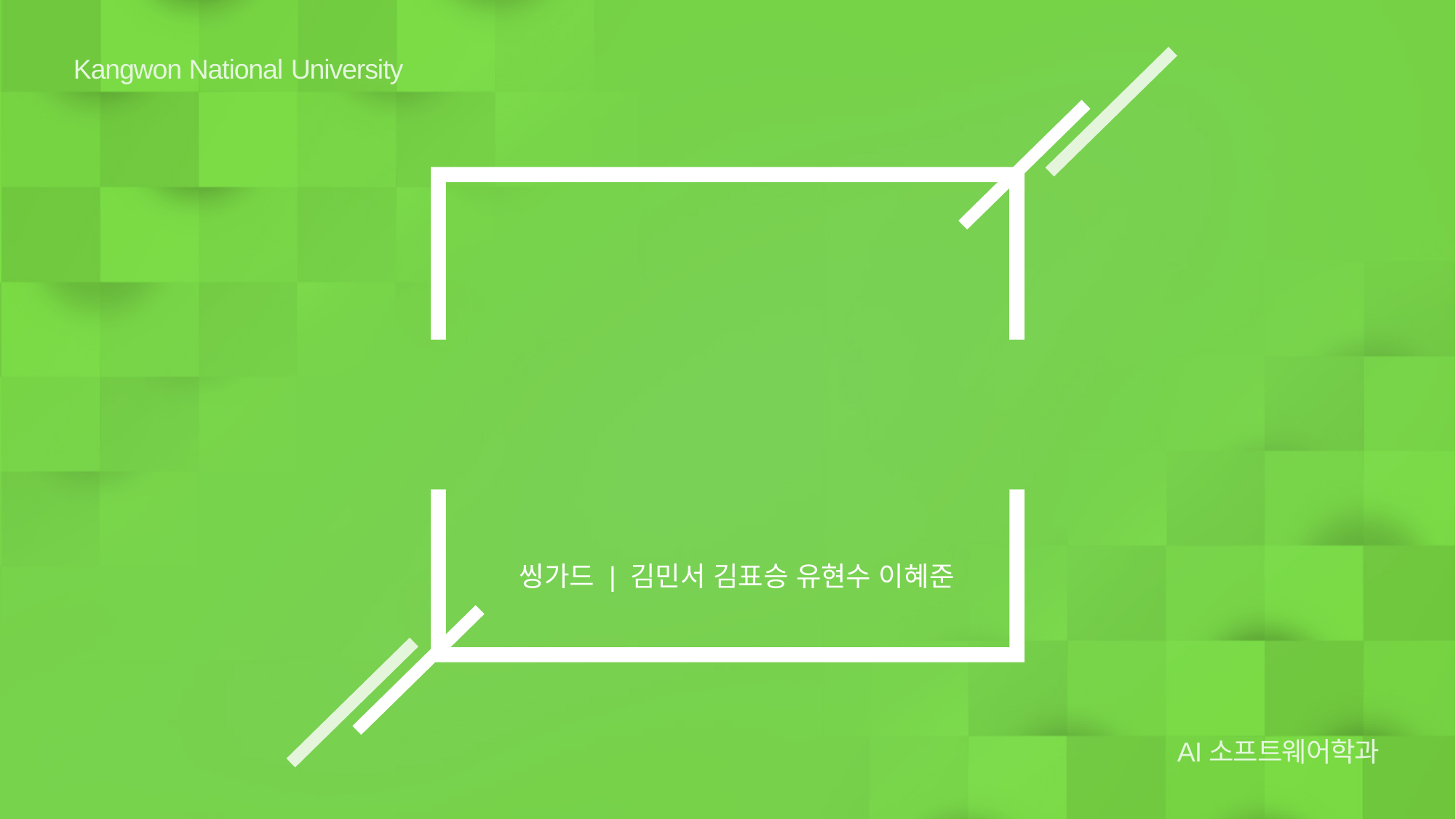

Kangwon National University

하수관로와 싱크홀의
상관관계 분석 및 예측
: 2024 AI를 활용한 상상 아이디어톤
씽가드 | 김민서 김표승 유현수 이혜준
AI소프트웨어학과